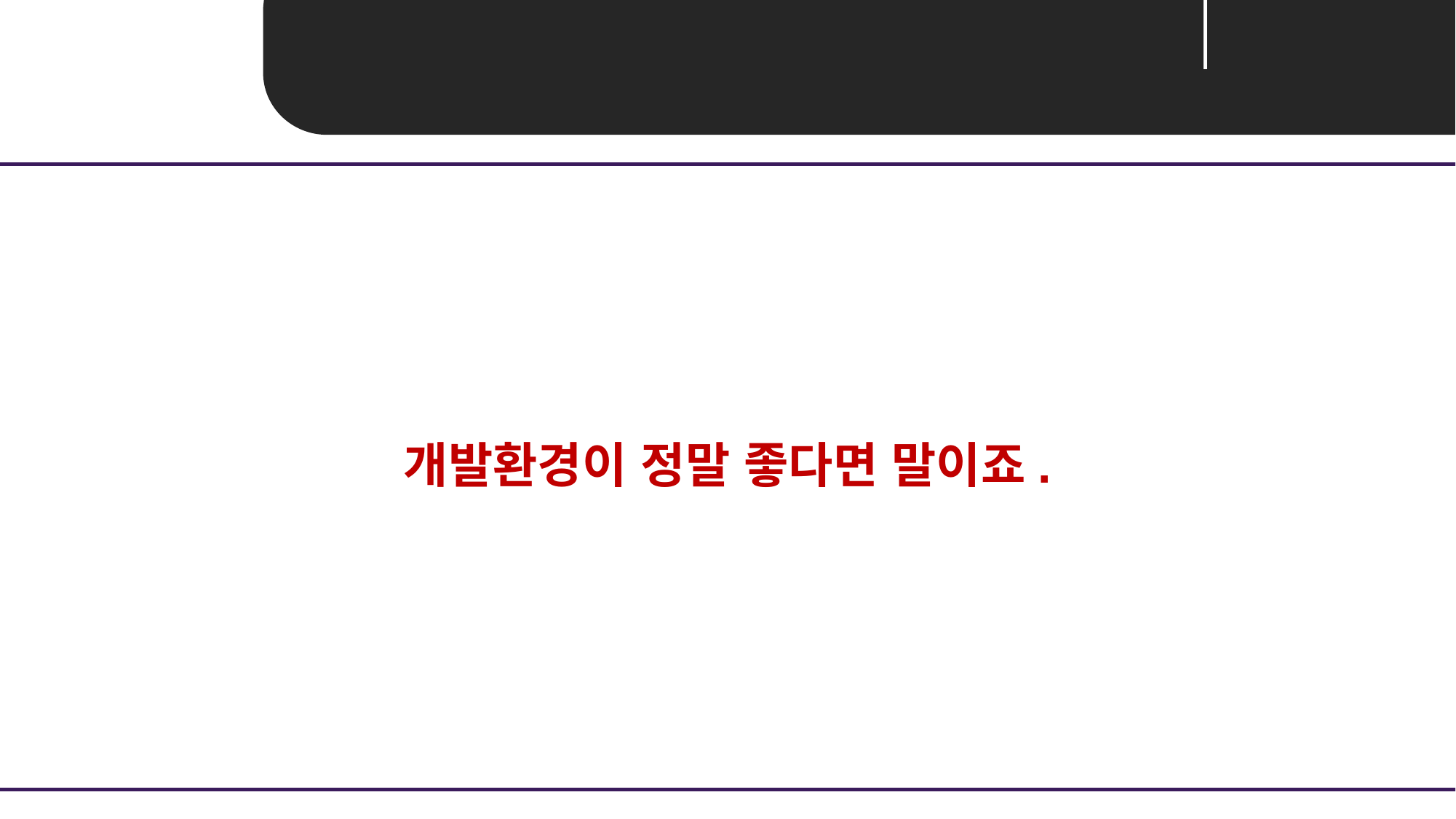

Unit  04 ㅣ  Embedding
개발환경이 정말 좋다면 말이죠.